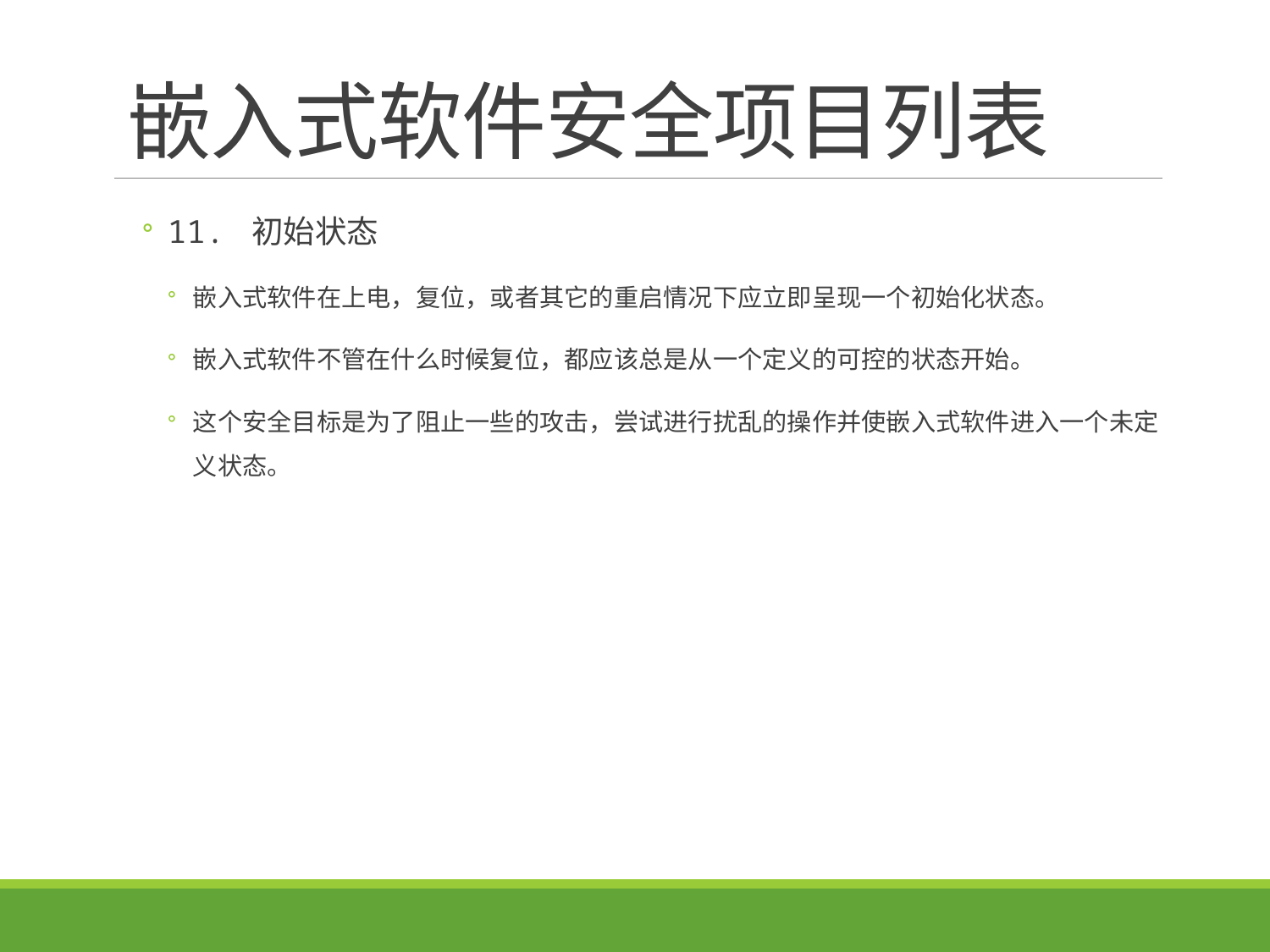

# 嵌入式软件安全项目列表
11. 初始状态
嵌入式软件在上电，复位，或者其它的重启情况下应立即呈现一个初始化状态。
嵌入式软件不管在什么时候复位，都应该总是从一个定义的可控的状态开始。
这个安全目标是为了阻止一些的攻击，尝试进行扰乱的操作并使嵌入式软件进入一个未定义状态。